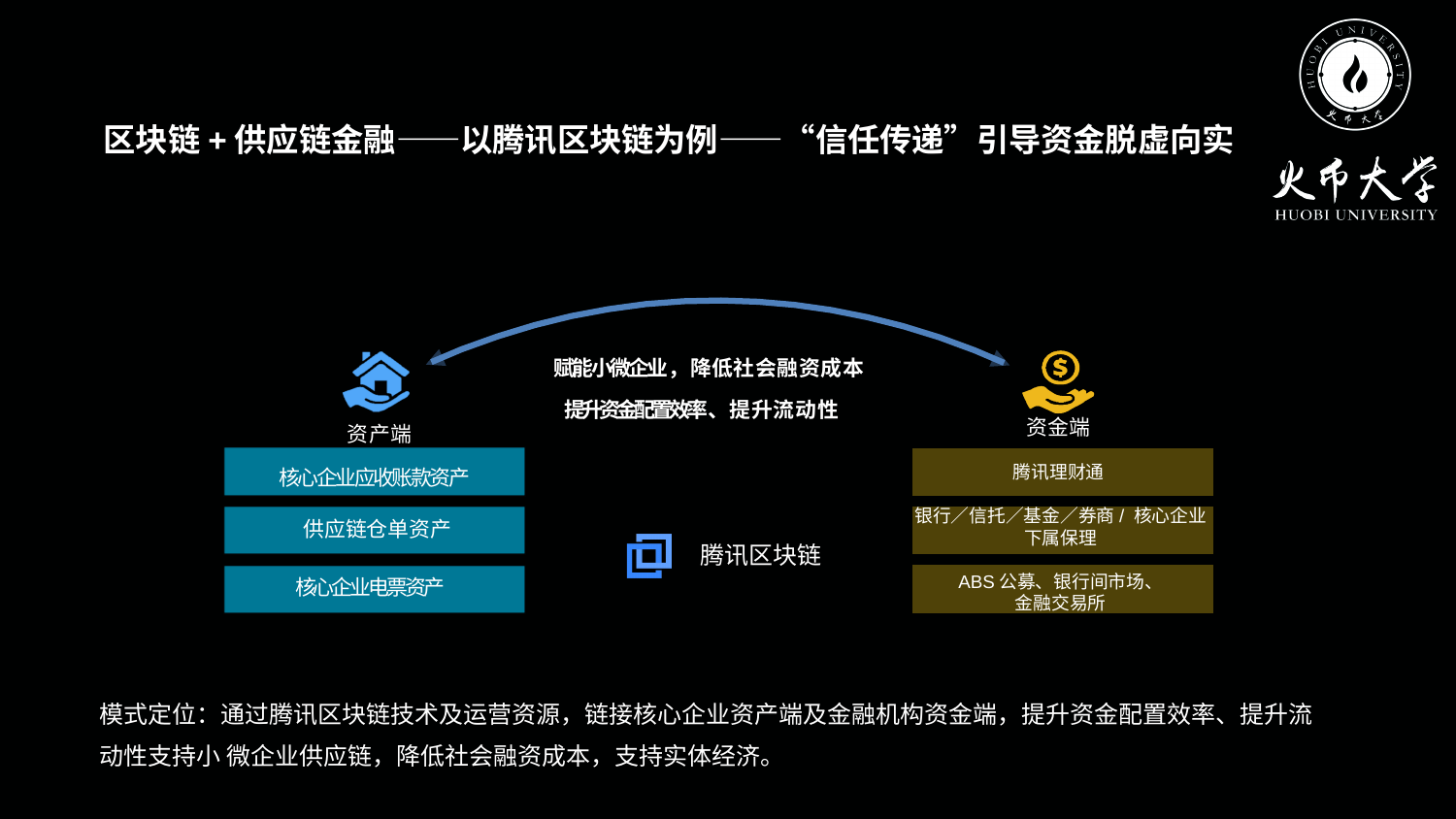

区块链+供应链金融——以腾讯区块链为例——“信任传递”引导资金脱虚向实

赋能小微企业，降低社会融资成本
提升资⾦配置效率、提升流动性
资金端

腾讯理财通

银⾏／信托／基⾦／券商/ 核心企业下属保理

ABS公募、银⾏间市场、
金融交易所
资产端
核⼼企业应收账款资产

供应链仓单资产
腾讯区块链

核⼼企业电票资产
模式定位：通过腾讯区块链技术及运营资源，链接核心企业资产端及金融机构资金端，提升资金配置效率、提升流动性支持⼩ 微企业供应链，降低社会融资成本，支持实体经济。